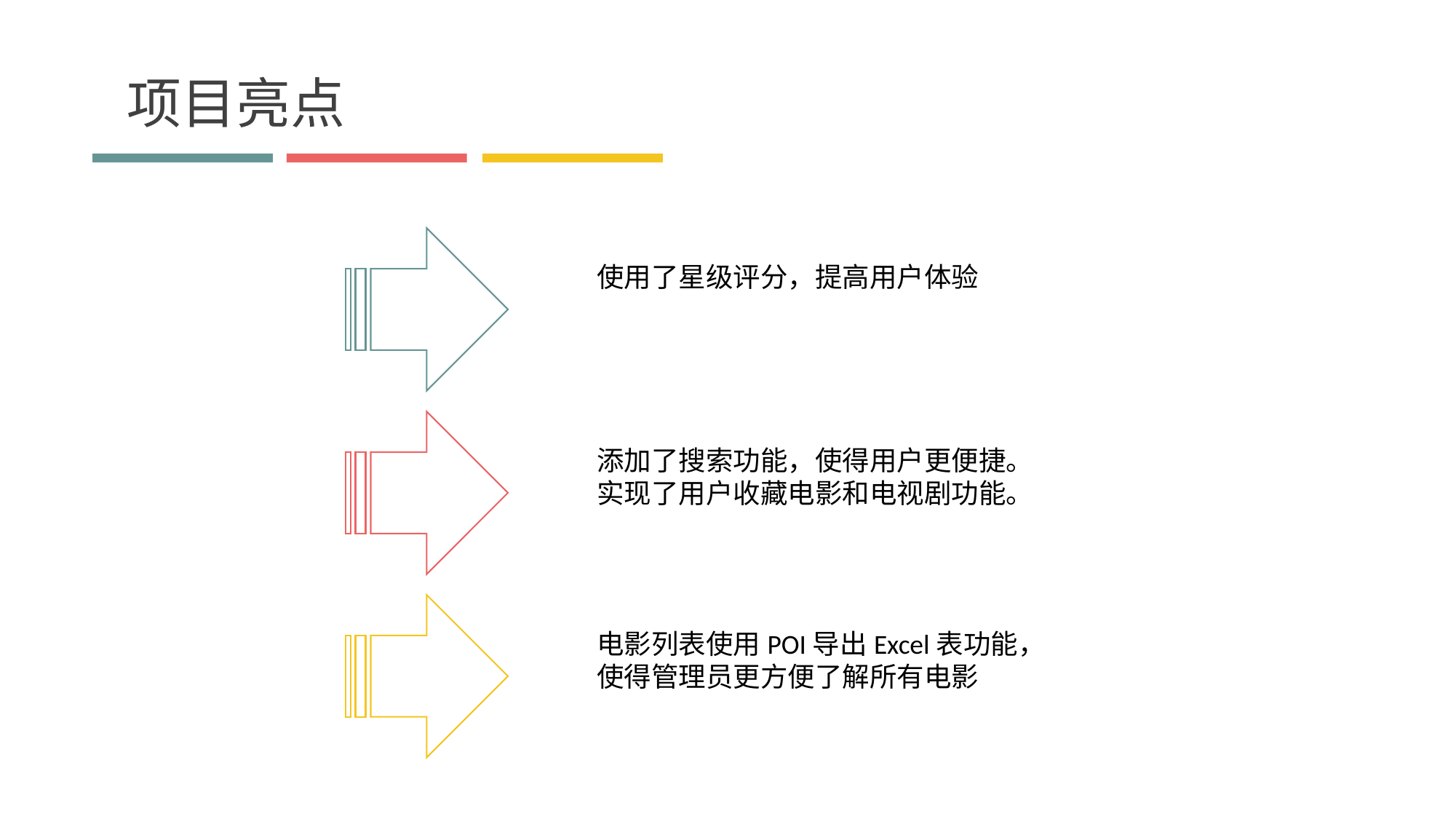

项目亮点

使用了星级评分，提高用户体验

添加了搜索功能，使得用户更便捷。
实现了用户收藏电影和电视剧功能。

电影列表使用POI导出Excel表功能，使得管理员更方便了解所有电影